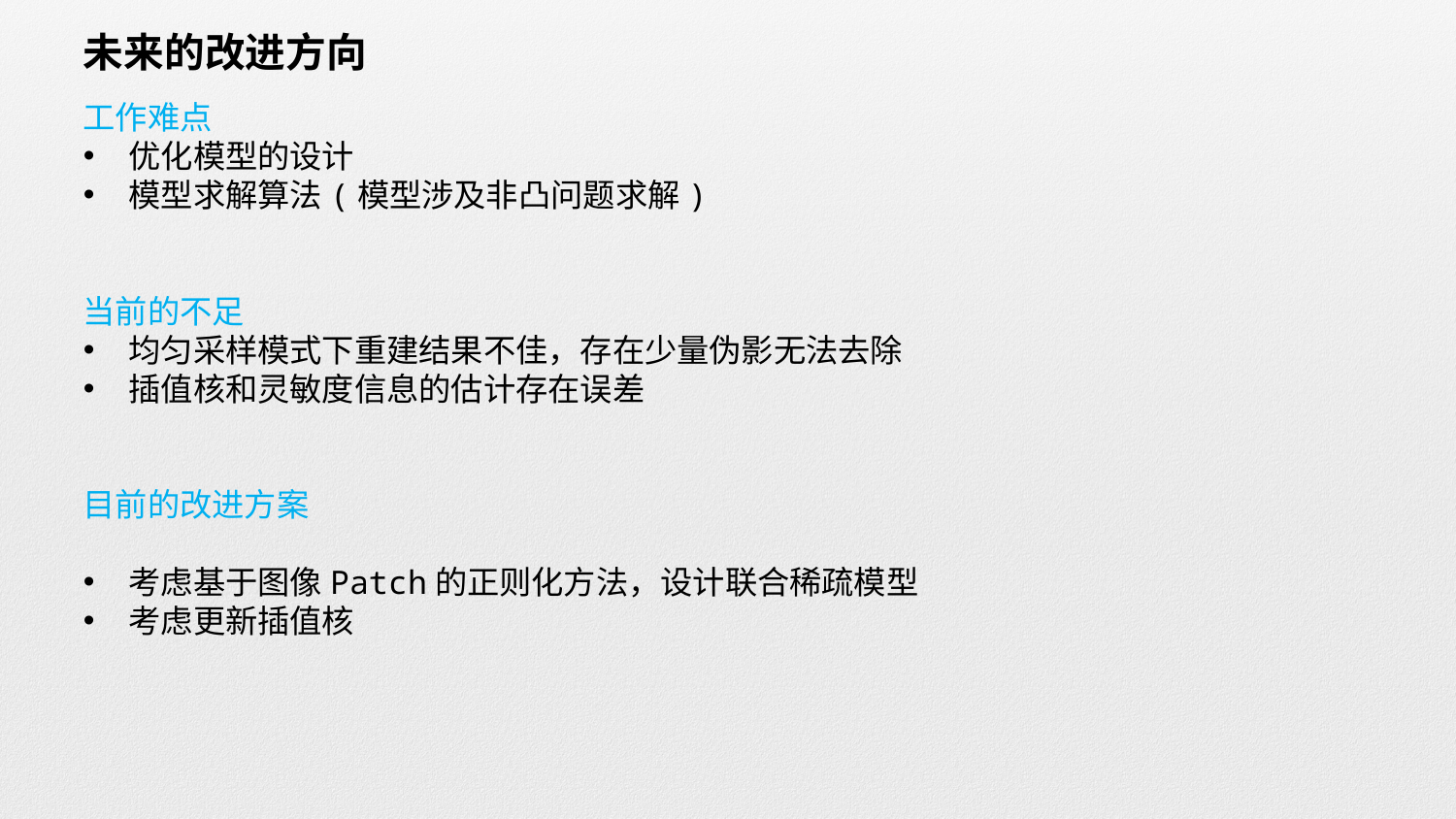

未来的改进方向
工作难点
优化模型的设计
模型求解算法(模型涉及非凸问题求解)

当前的不足
均匀采样模式下重建结果不佳，存在少量伪影无法去除
插值核和灵敏度信息的估计存在误差

目前的改进方案

考虑基于图像Patch的正则化方法，设计联合稀疏模型
考虑更新插值核